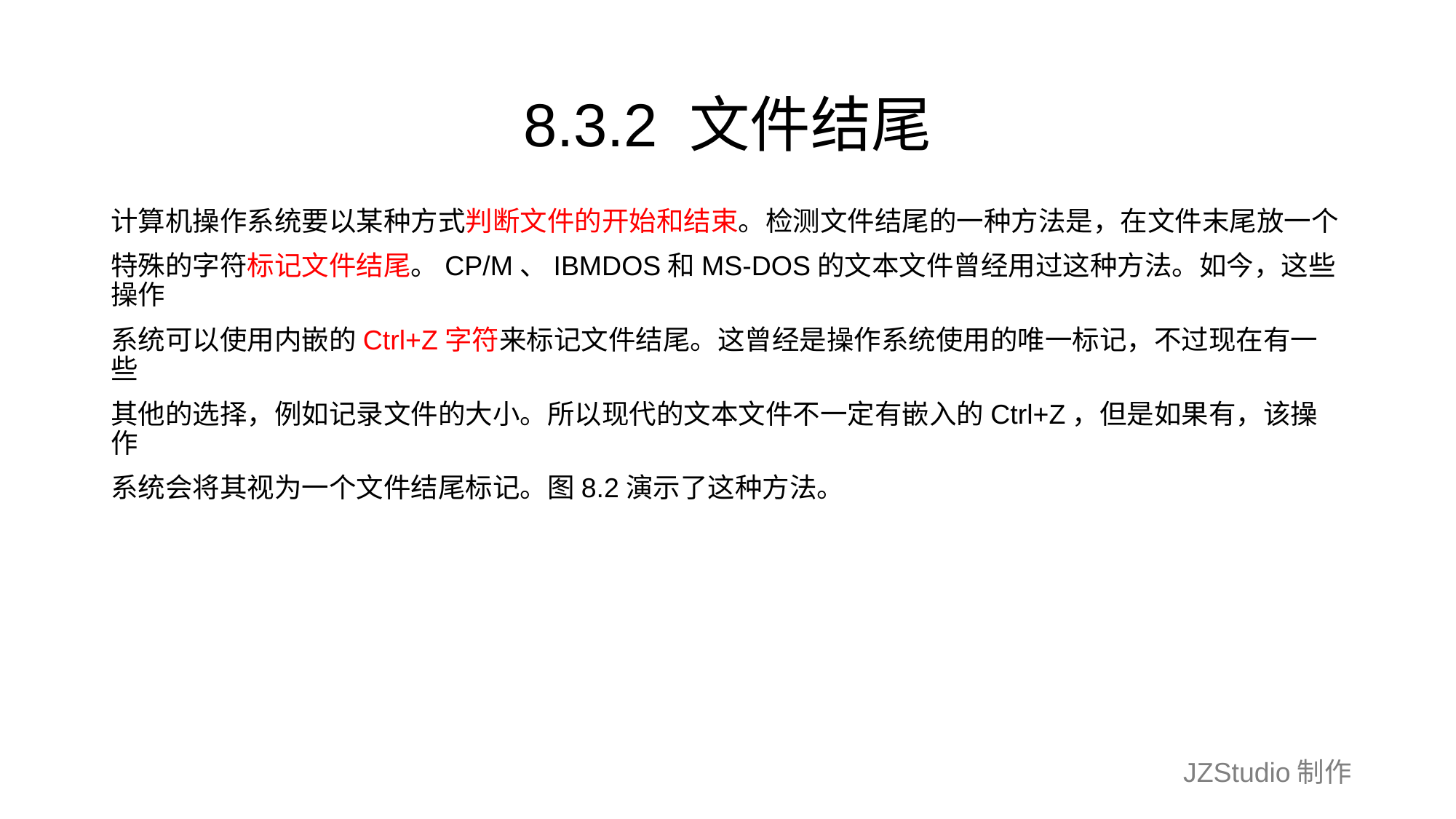

# 8.3.2 文件结尾
计算机操作系统要以某种方式判断文件的开始和结束。检测文件结尾的一种方法是，在文件末尾放一个
特殊的字符标记文件结尾。CP/M、IBMDOS和MS-DOS的文本文件曾经用过这种方法。如今，这些操作
系统可以使用内嵌的Ctrl+Z字符来标记文件结尾。这曾经是操作系统使用的唯一标记，不过现在有一些
其他的选择，例如记录文件的大小。所以现代的文本文件不一定有嵌入的Ctrl+Z，但是如果有，该操作
系统会将其视为一个文件结尾标记。图8.2演示了这种方法。